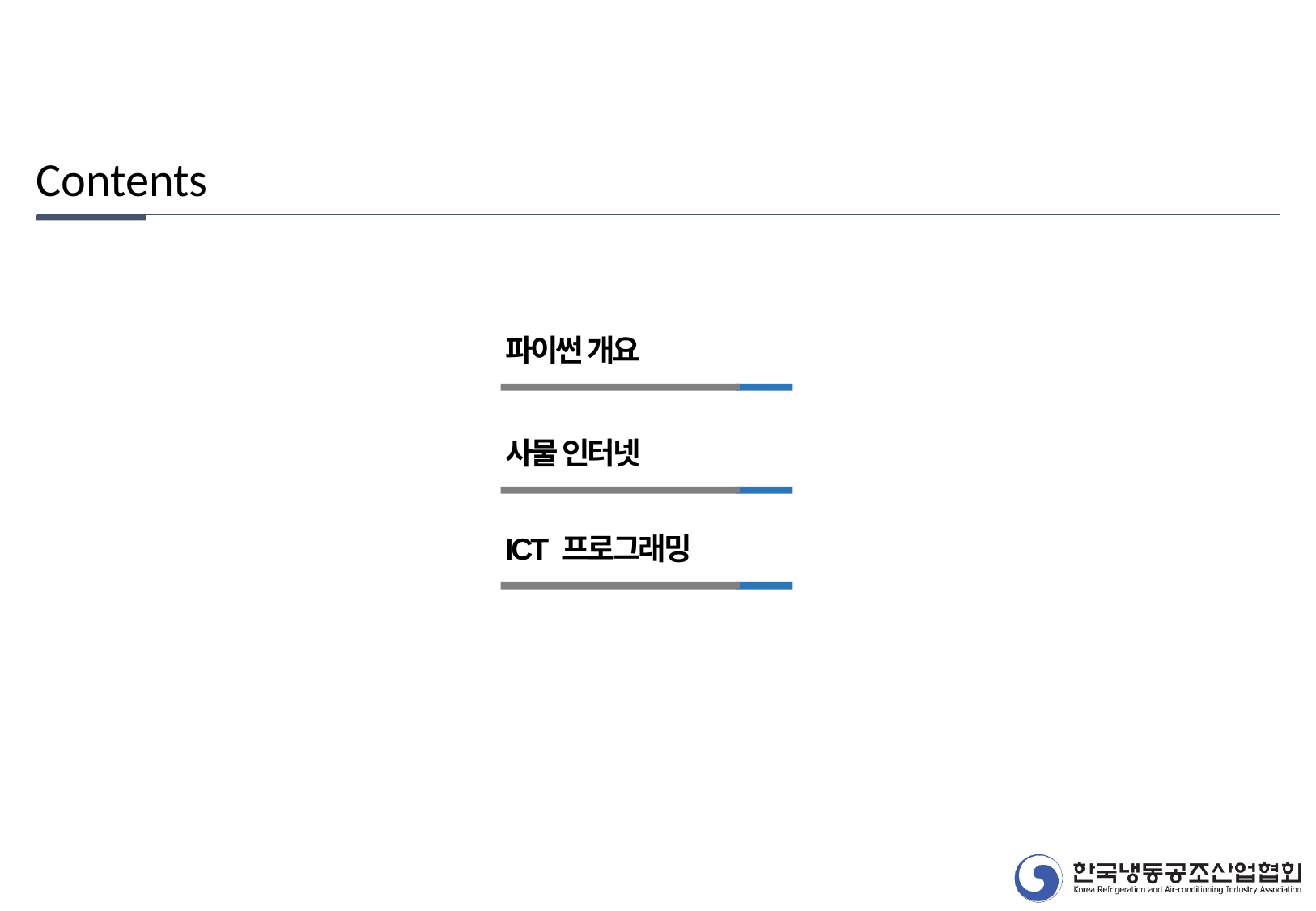

Contents
파이썬 개요

사물 인터넷

ICT 프로그래밍